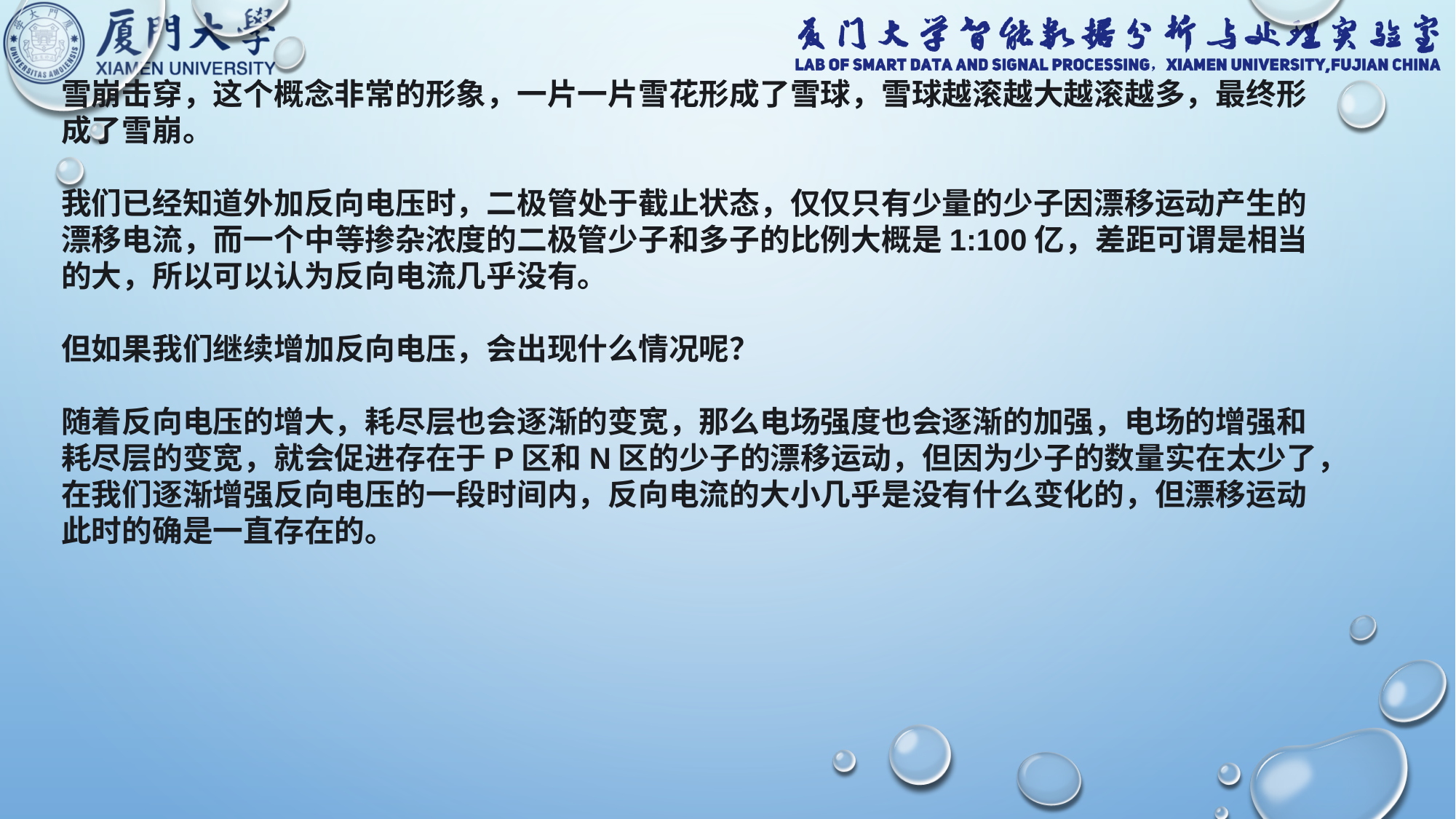

雪崩击穿，这个概念非常的形象，一片一片雪花形成了雪球，雪球越滚越大越滚越多，最终形成了雪崩。

我们已经知道外加反向电压时，二极管处于截止状态，仅仅只有少量的少子因漂移运动产生的漂移电流，而一个中等掺杂浓度的二极管少子和多子的比例大概是1:100亿，差距可谓是相当的大，所以可以认为反向电流几乎没有。

但如果我们继续增加反向电压，会出现什么情况呢？

随着反向电压的增大，耗尽层也会逐渐的变宽，那么电场强度也会逐渐的加强，电场的增强和耗尽层的变宽，就会促进存在于P区和N区的少子的漂移运动，但因为少子的数量实在太少了，在我们逐渐增强反向电压的一段时间内，反向电流的大小几乎是没有什么变化的，但漂移运动此时的确是一直存在的。
166